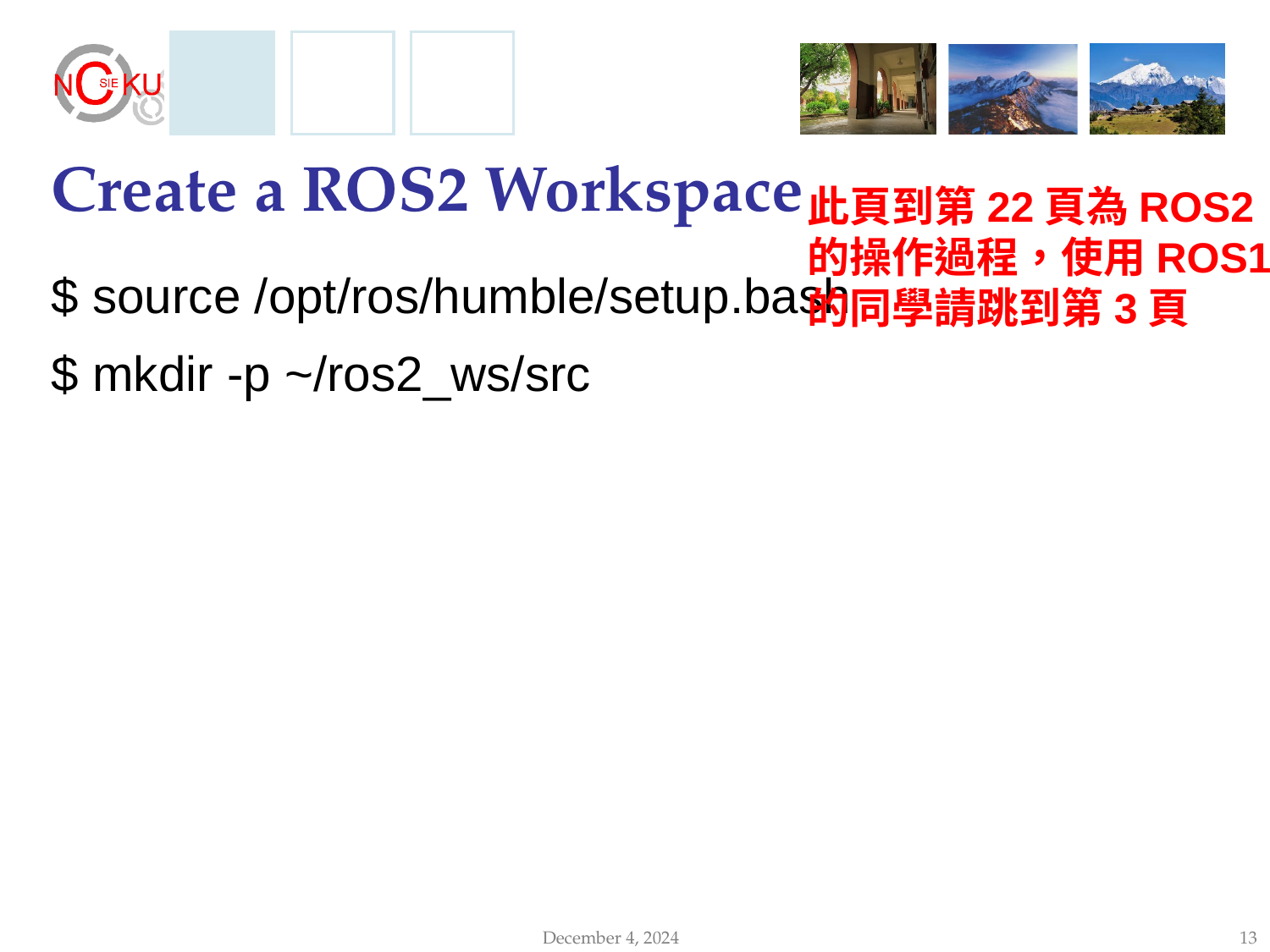

# Create a ROS2 Workspace
此頁到第22頁為ROS2的操作過程，使用ROS1的同學請跳到第3頁
$ source /opt/ros/humble/setup.bash
$ mkdir -p ~/ros2_ws/src
December 4, 2024
13